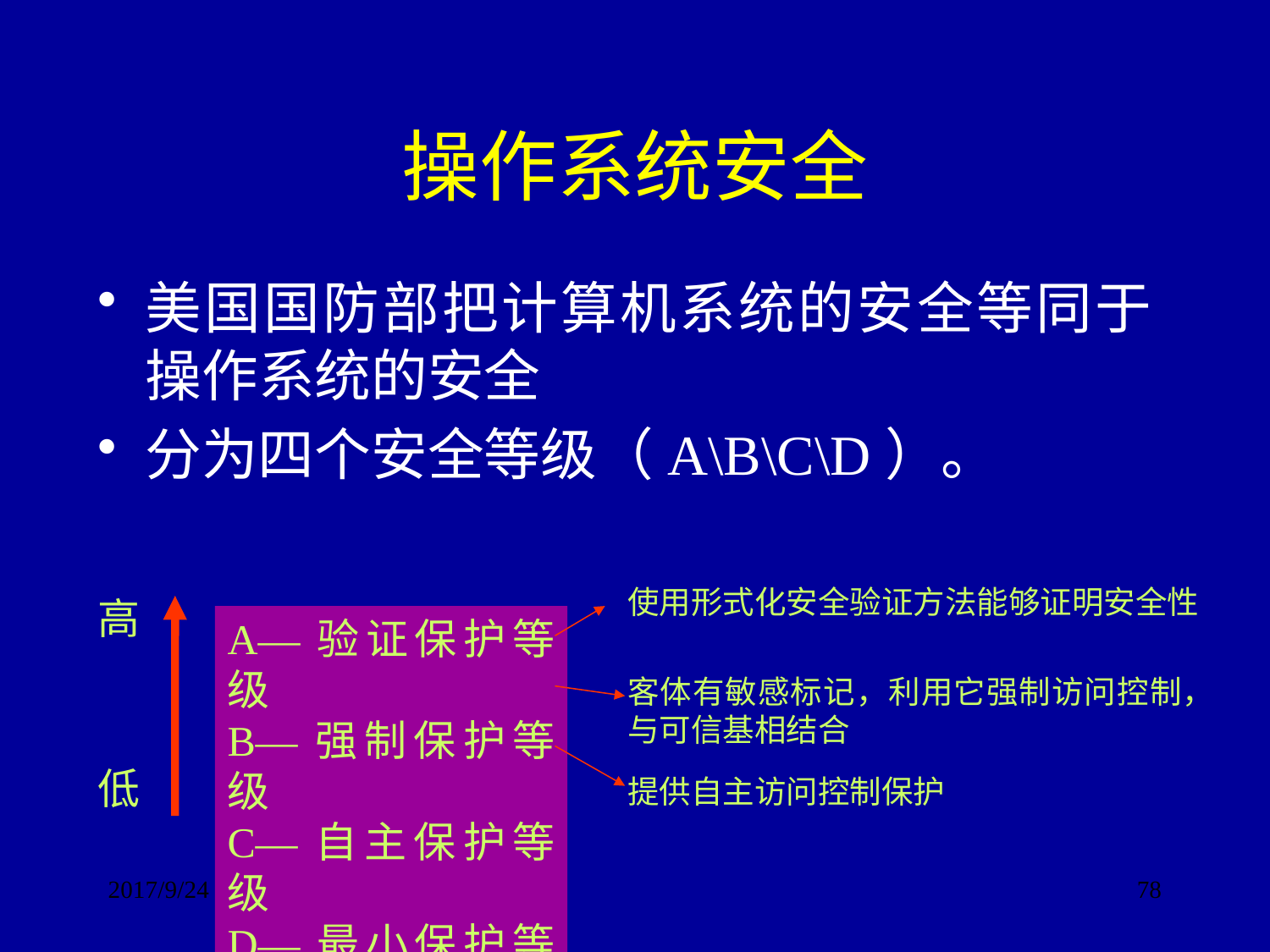

# 操作系统安全
美国国防部把计算机系统的安全等同于操作系统的安全
分为四个安全等级（A\B\C\D）。
使用形式化安全验证方法能够证明安全性
高

A—验证保护等级
B—强制保护等级
C—自主保护等级
D—最小保护等级

客体有敏感标记，利用它强制访问控制，与可信基相结合

低
提供自主访问控制保护
2017/9/24
78